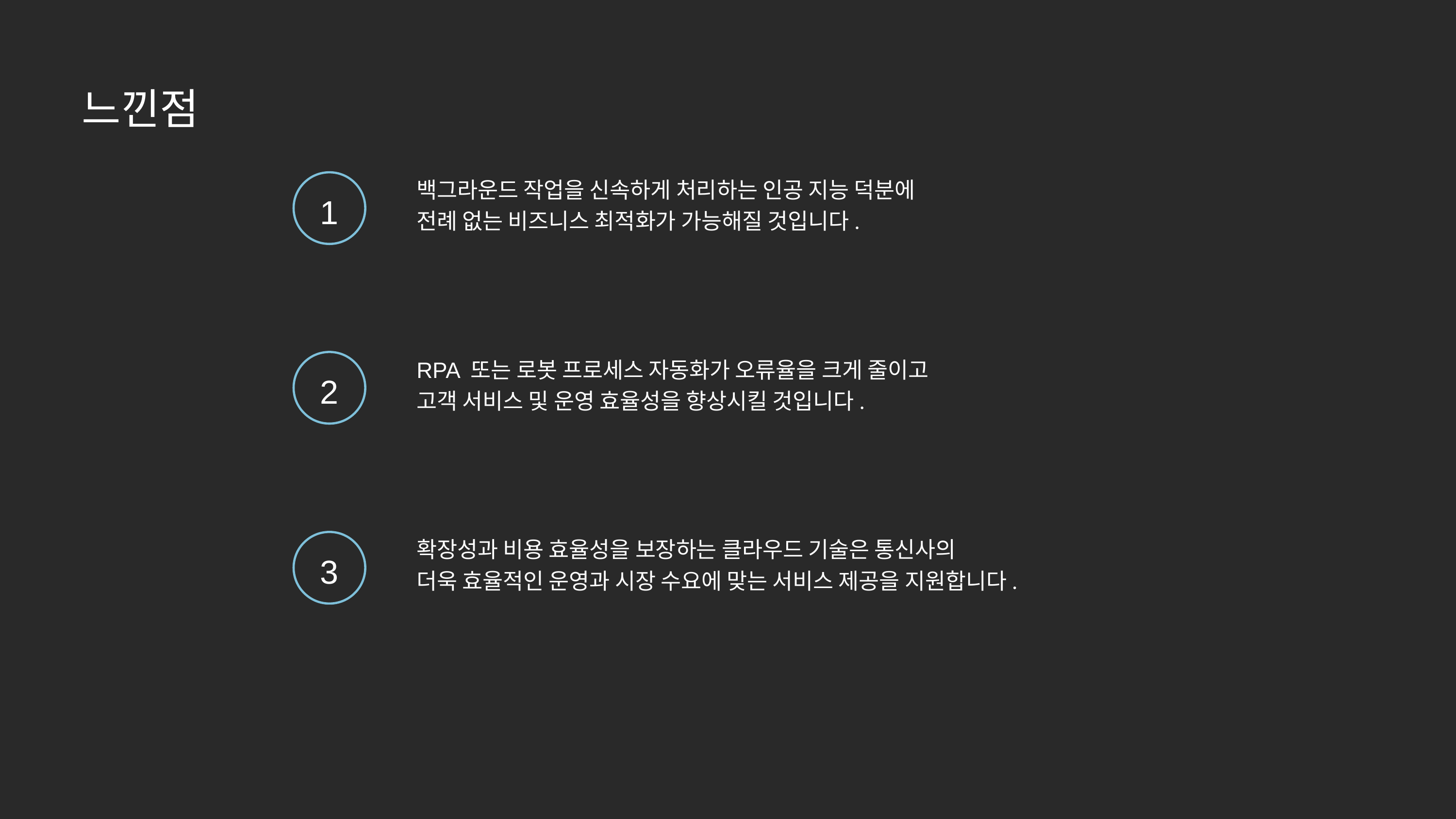

느낀점

1
백그라운드 작업을 신속하게 처리하는 인공 지능 덕분에
전례 없는 비즈니스 최적화가 가능해질 것입니다.

2
RPA 또는 로봇 프로세스 자동화가 오류율을 크게 줄이고
고객 서비스 및 운영 효율성을 향상시킬 것입니다.

3
확장성과 비용 효율성을 보장하는 클라우드 기술은 통신사의
더욱 효율적인 운영과 시장 수요에 맞는 서비스 제공을 지원합니다.